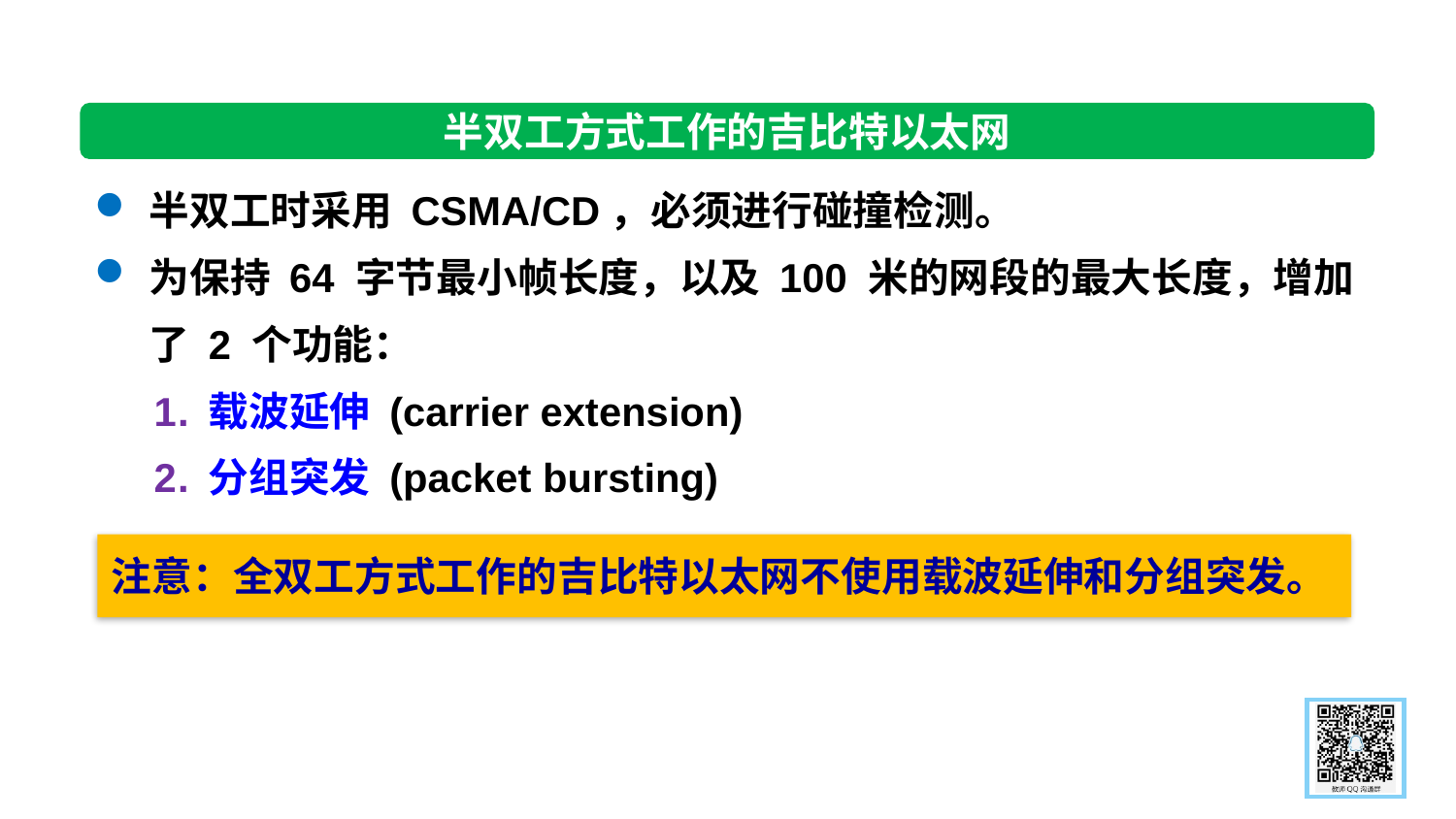

半双工方式工作的吉比特以太网

半双工时采用 CSMA/CD，必须进行碰撞检测。
为保持 64 字节最小帧长度，以及 100 米的网段的最大长度，增加了 2 个功能：
载波延伸 (carrier extension)
分组突发 (packet bursting)
注意：全双工方式工作的吉比特以太网不使用载波延伸和分组突发。